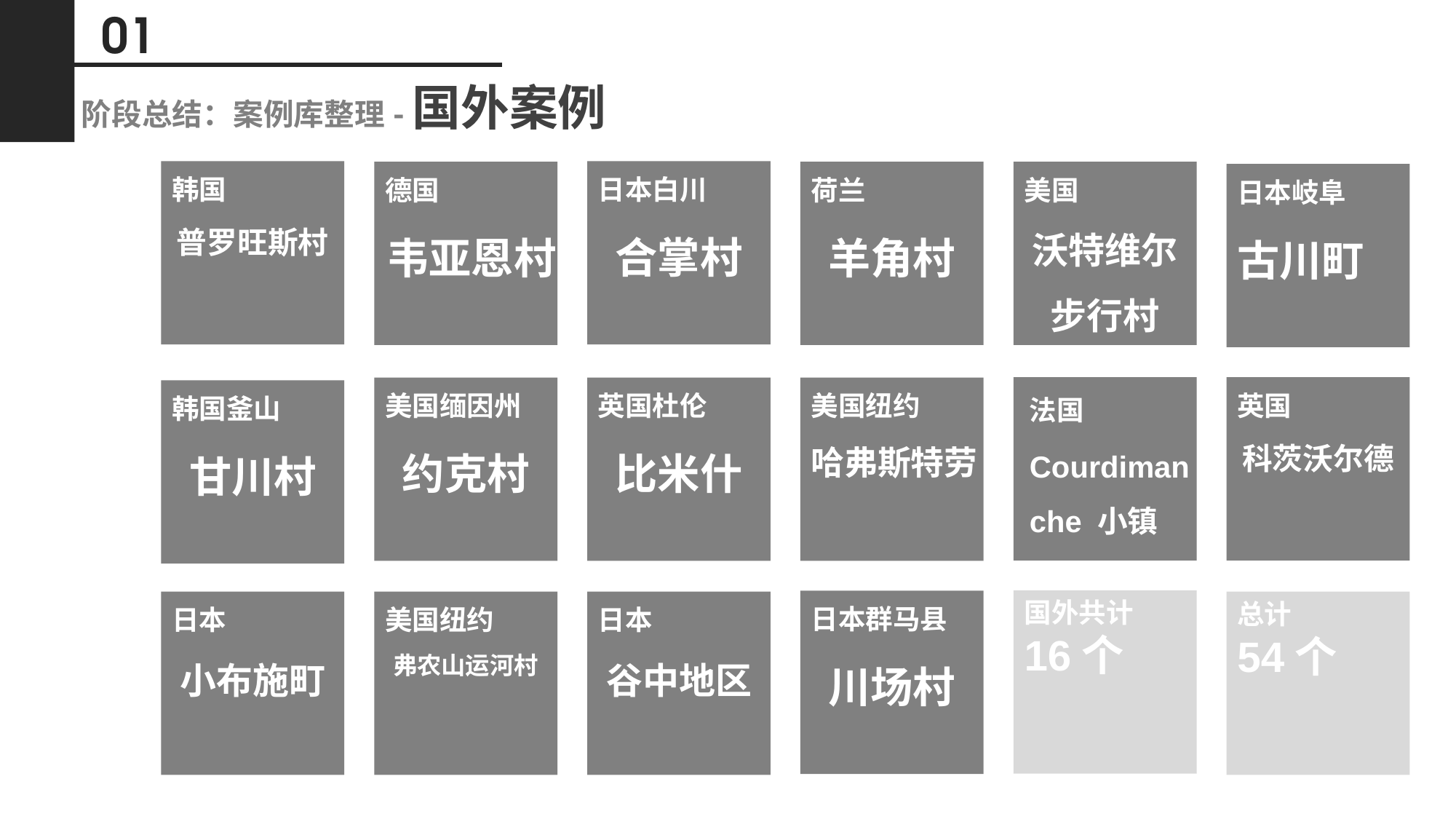

01
阶段总结：案例库整理-国外案例
韩国
普罗旺斯村

日本白川
合掌村
美国
沃特维尔步行村

德国
韦亚恩村
荷兰
羊角村
日本岐阜
古川町

法国 Courdimanche 小镇
英国
科茨沃尔德

美国缅因州
约克村
英国杜伦
比米什
美国纽约
哈弗斯特劳
韩国釜山
甘川村

日本群马县
川场村

日本
小布施町

美国纽约
弗农山运河村

日本
谷中地区

国外共计
16个
总计
54个